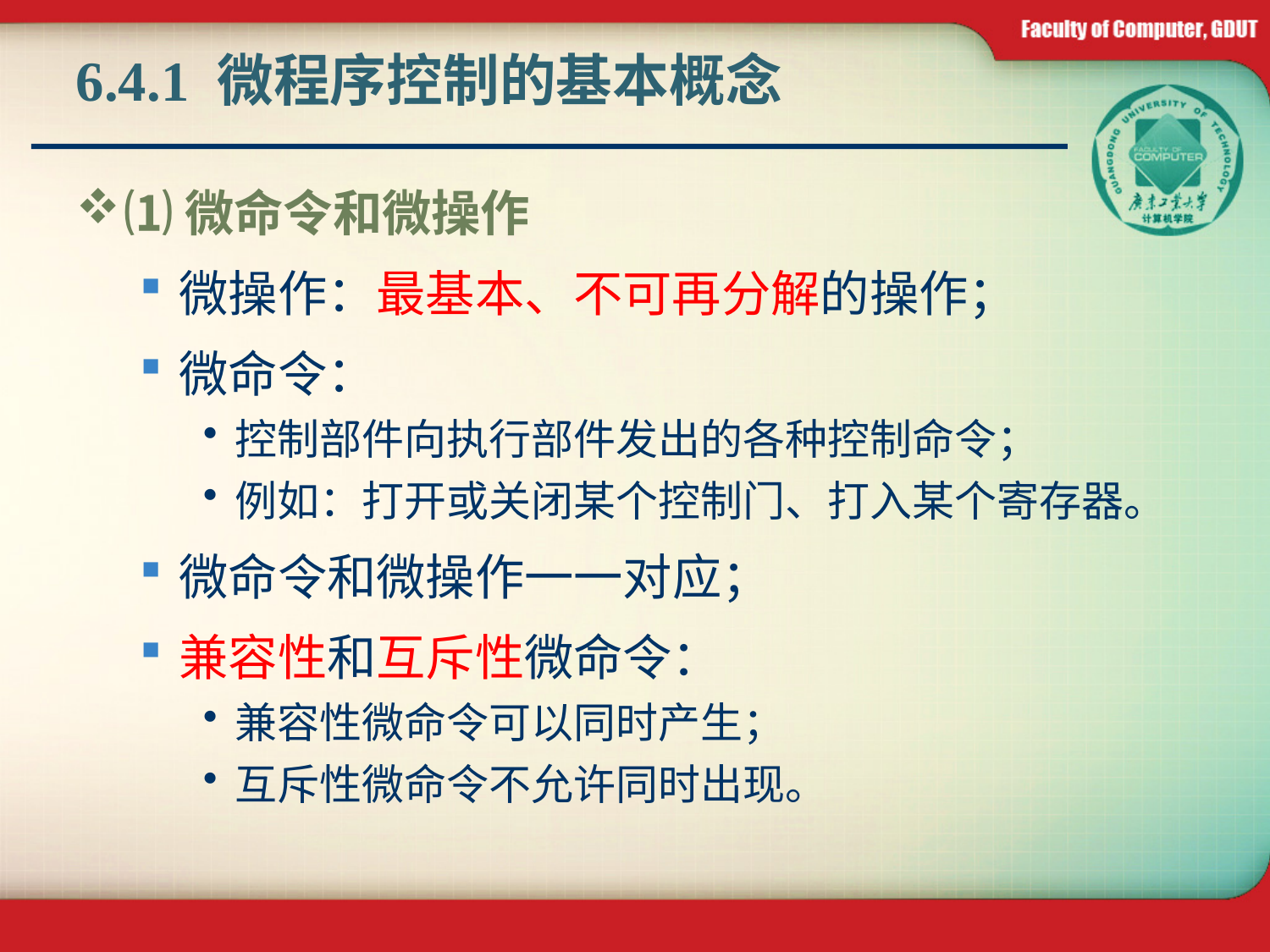

# 6.4.1 微程序控制的基本概念
⑴微命令和微操作
微操作：最基本、不可再分解的操作；
微命令：
控制部件向执行部件发出的各种控制命令；
例如：打开或关闭某个控制门、打入某个寄存器。
微命令和微操作一一对应；
兼容性和互斥性微命令：
兼容性微命令可以同时产生；
互斥性微命令不允许同时出现。